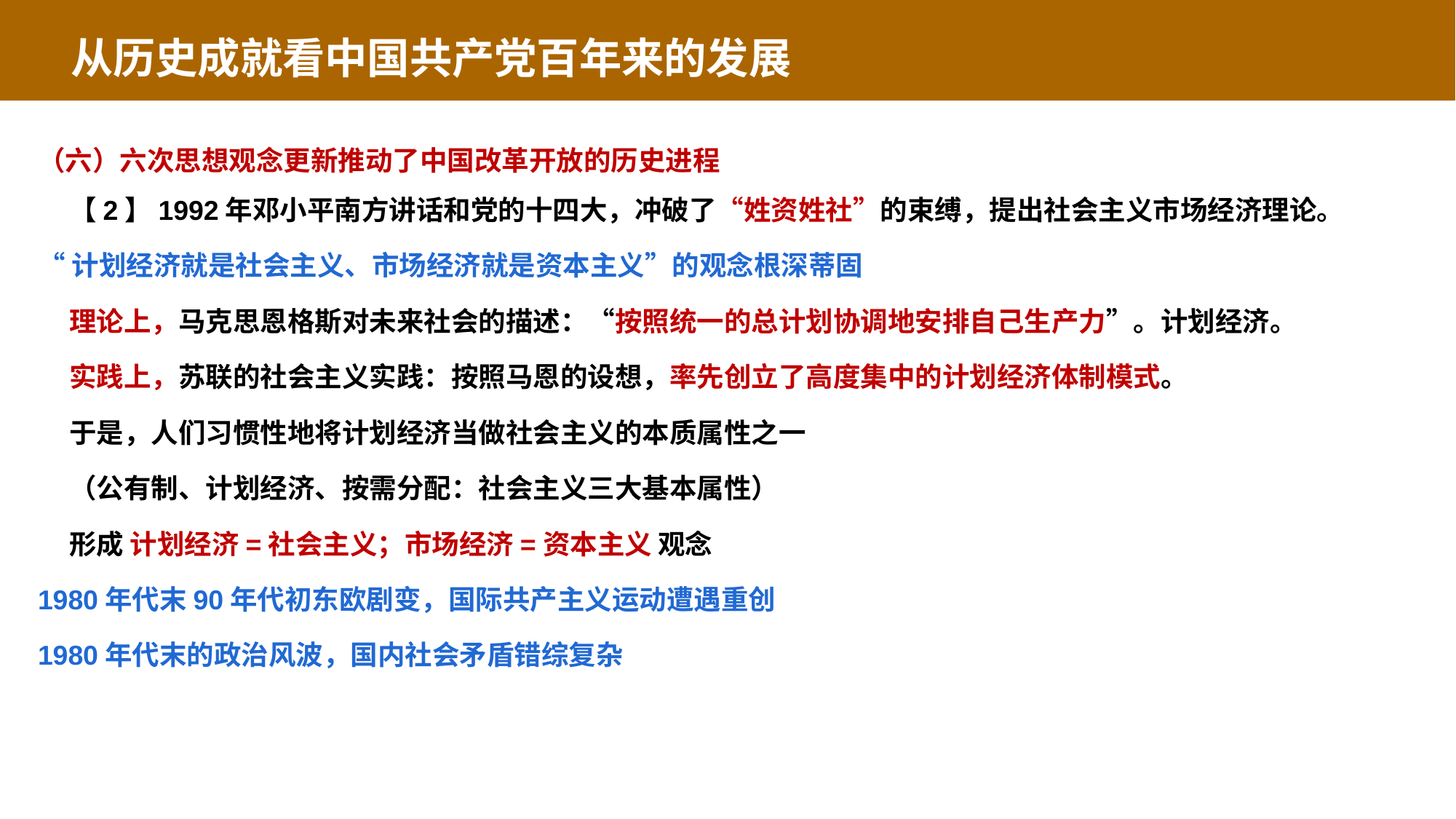

从历史成就看中国共产党百年来的发展
（六）六次思想观念更新推动了中国改革开放的历史进程
    【2】1992年邓小平南方讲话和党的十四大，冲破了“姓资姓社”的束缚，提出社会主义市场经济理论。
“计划经济就是社会主义、市场经济就是资本主义”的观念根深蒂固
    理论上，马克思恩格斯对未来社会的描述：“按照统一的总计划协调地安排自己生产力”。计划经济。
    实践上，苏联的社会主义实践：按照马恩的设想，率先创立了高度集中的计划经济体制模式。
    于是，人们习惯性地将计划经济当做社会主义的本质属性之一
    （公有制、计划经济、按需分配：社会主义三大基本属性）
    形成 计划经济=社会主义；市场经济=资本主义 观念
1980年代末90年代初东欧剧变，国际共产主义运动遭遇重创
1980年代末的政治风波，国内社会矛盾错综复杂